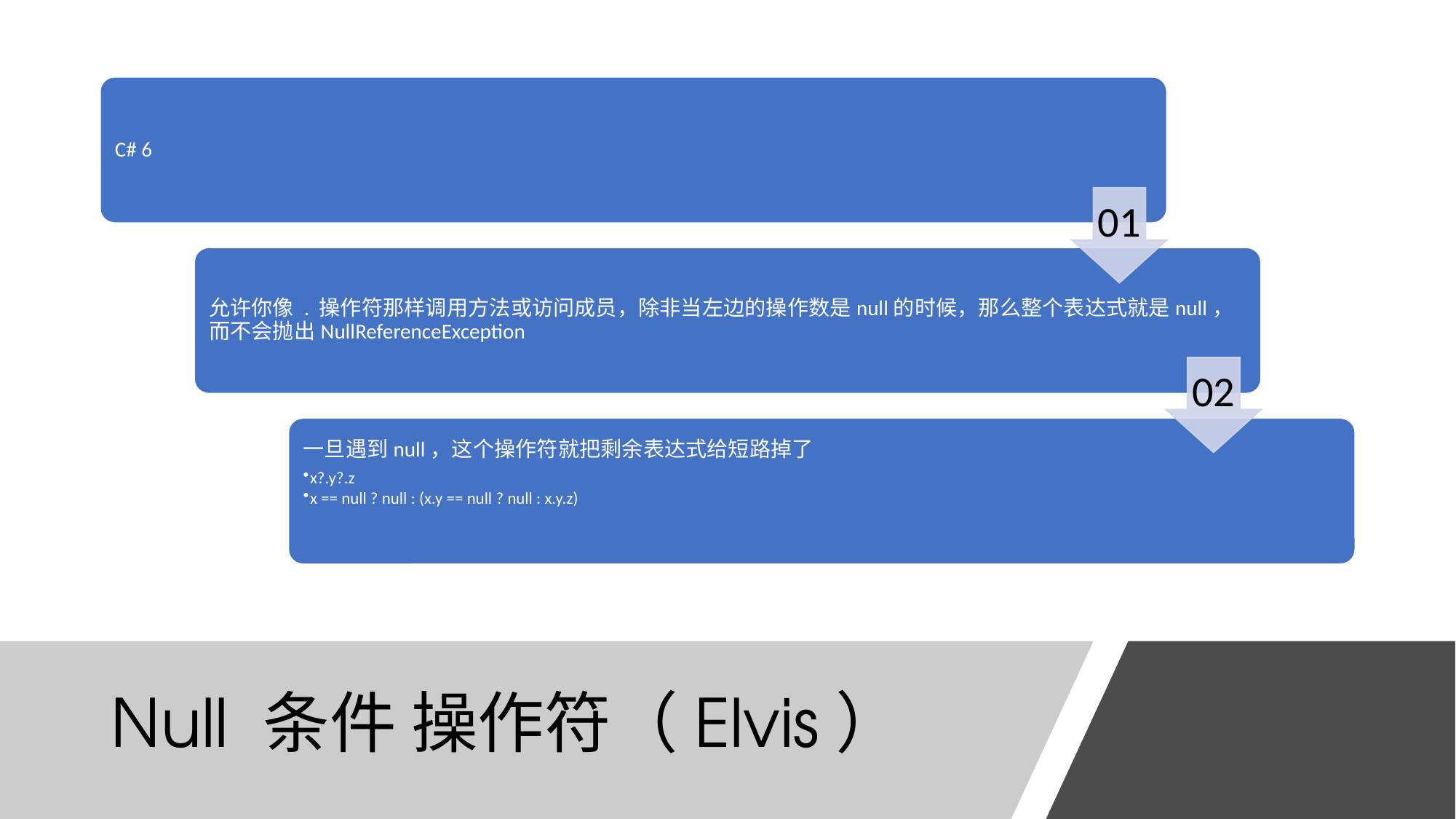

C# 6
允许你像 . 操作符那样调用方法或访问成员，除非当左边的操作数是null的时候，那么整个表达式就是null，而不会抛出NullReferenceException
一旦遇到null，这个操作符就把剩余表达式给短路掉了
x?.y?.z
x == null ? null : (x.y == null ? null : x.y.z)
01
02

# Null 条件 操作符（Elvis）